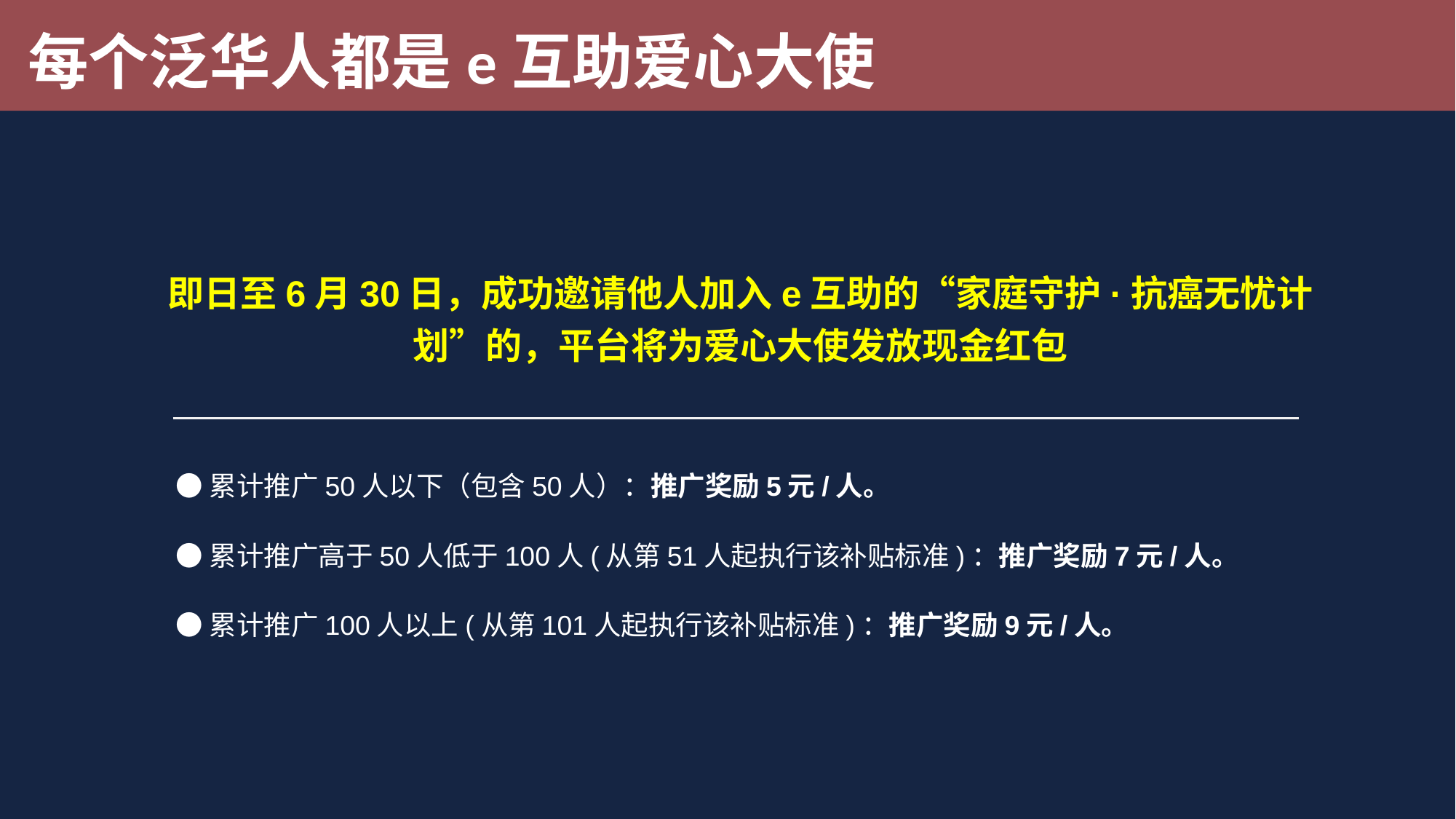

每个泛华人都是e互助爱心大使
即日至6月30日，成功邀请他人加入e互助的“家庭守护·抗癌无忧计划”的，平台将为爱心大使发放现金红包
●累计推广50人以下（包含50人）：推广奖励5元/人。
●累计推广高于50人低于100人(从第51人起执行该补贴标准)：推广奖励7元/人。
●累计推广100人以上(从第101人起执行该补贴标准)：推广奖励9元/人。